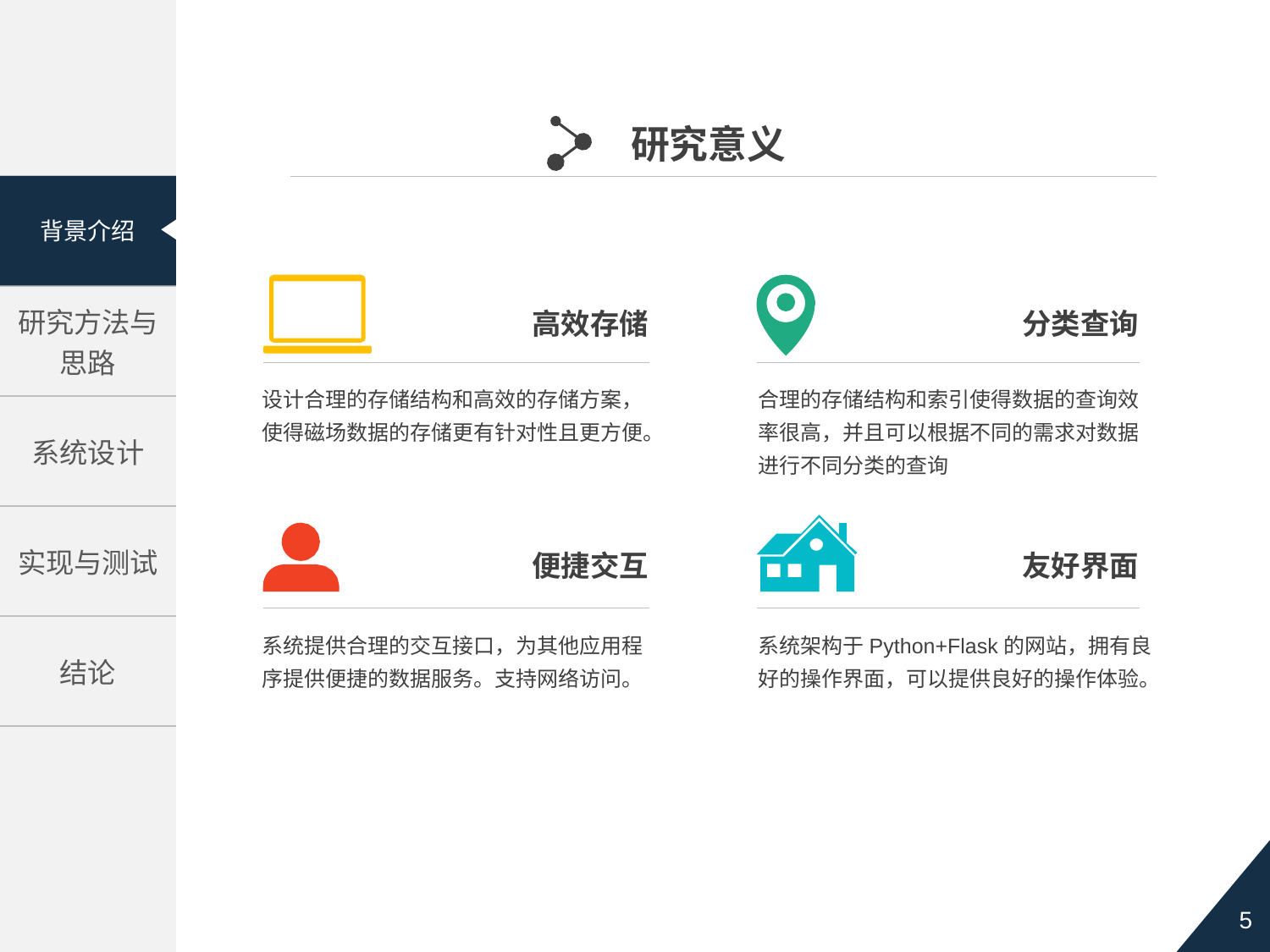

研究意义

高效存储
分类查询
设计合理的存储结构和高效的存储方案，使得磁场数据的存储更有针对性且更方便。
合理的存储结构和索引使得数据的查询效率很高，并且可以根据不同的需求对数据进行不同分类的查询

便捷交互
友好界面
系统提供合理的交互接口，为其他应用程序提供便捷的数据服务。支持网络访问。
系统架构于Python+Flask的网站，拥有良好的操作界面，可以提供良好的操作体验。